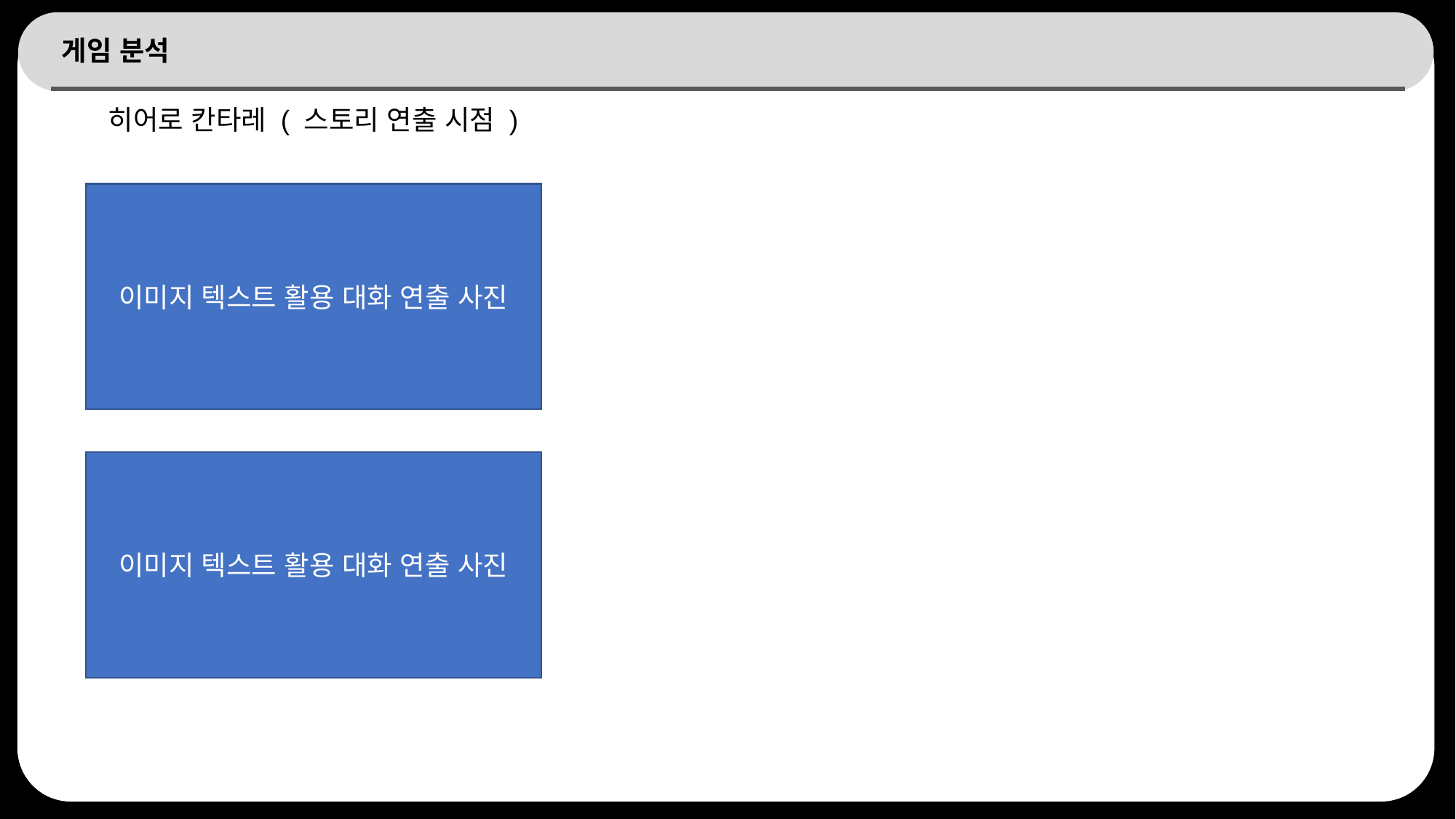

# 게임 분석
히어로 칸타레 ( 스토리 연출 시점 )
이미지 텍스트 활용 대화 연출 사진
이미지 텍스트 활용 대화 연출 사진
6